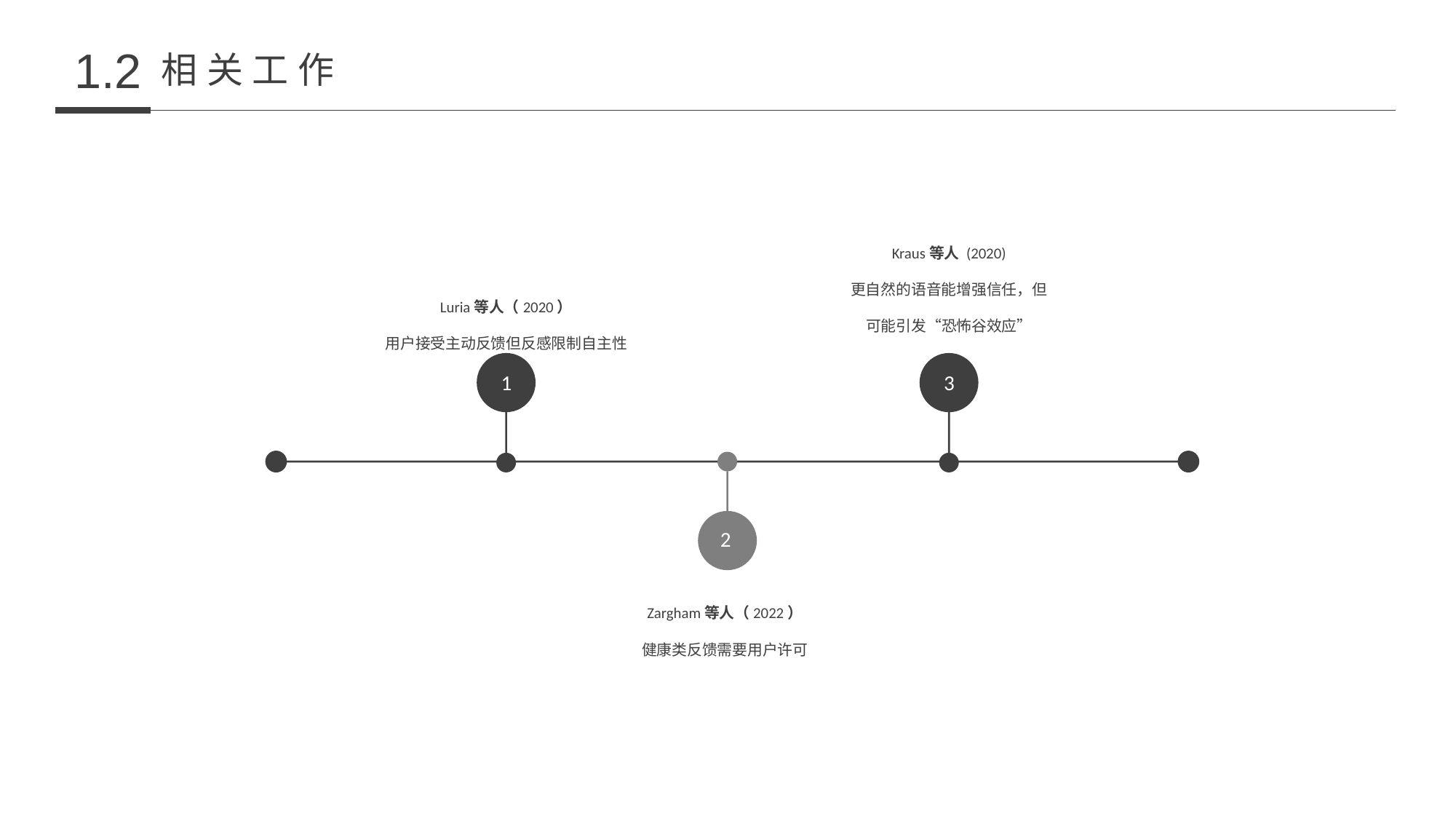

1.2
相关工作
 Kraus等人 (2020)
更自然的语音能增强信任，但可能引发“恐怖谷效应”
Luria等人（2020）
用户接受主动反馈但反感限制自主性

1
3
1
7

2
Zargham等人（2022）
健康类反馈需要用户许可